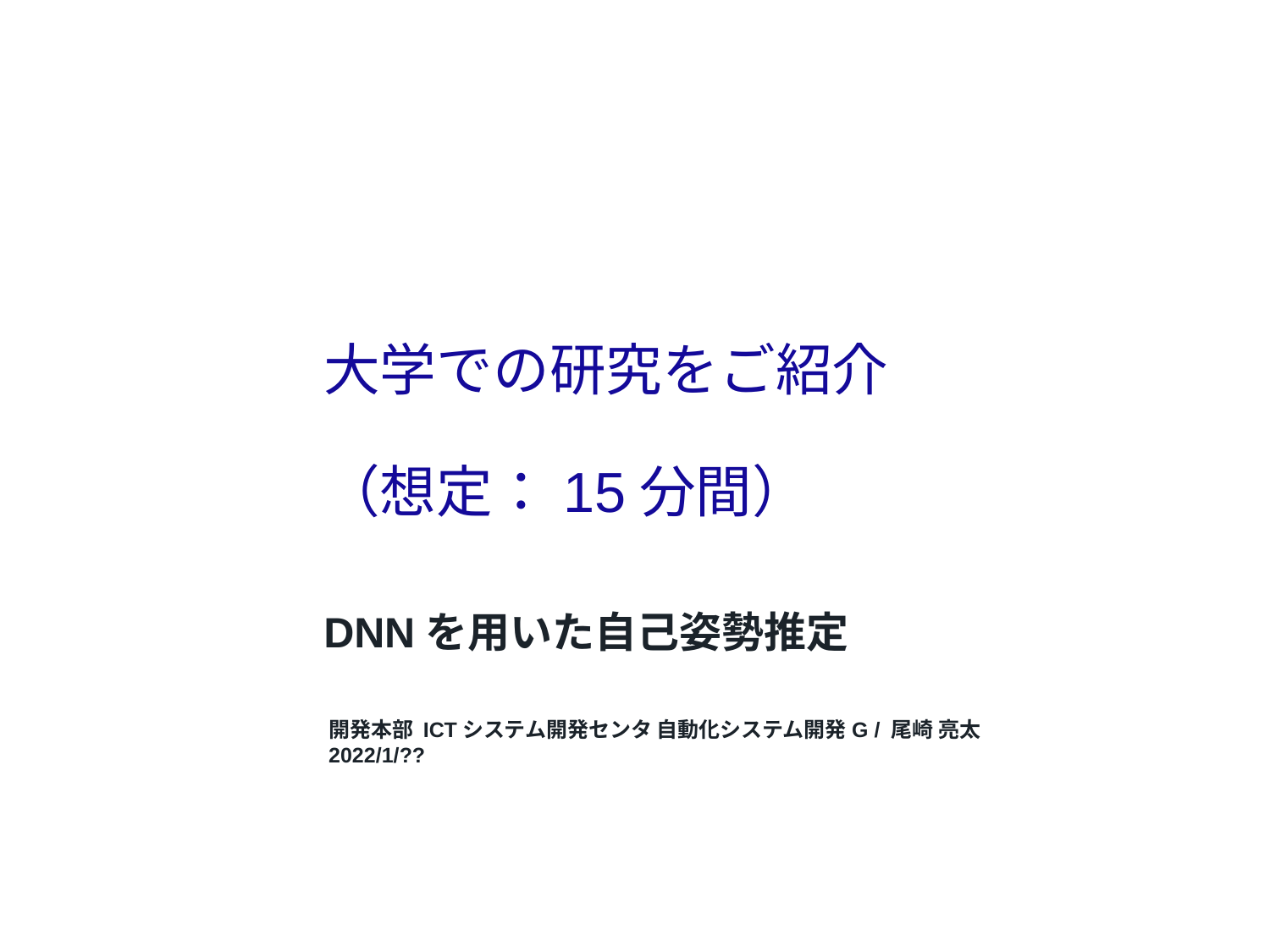

# 大学での研究をご紹介 （想定：15分間）
DNNを用いた自己姿勢推定

開発本部 ICTシステム開発センタ 自動化システム開発G / 尾崎 亮太
2022/1/??